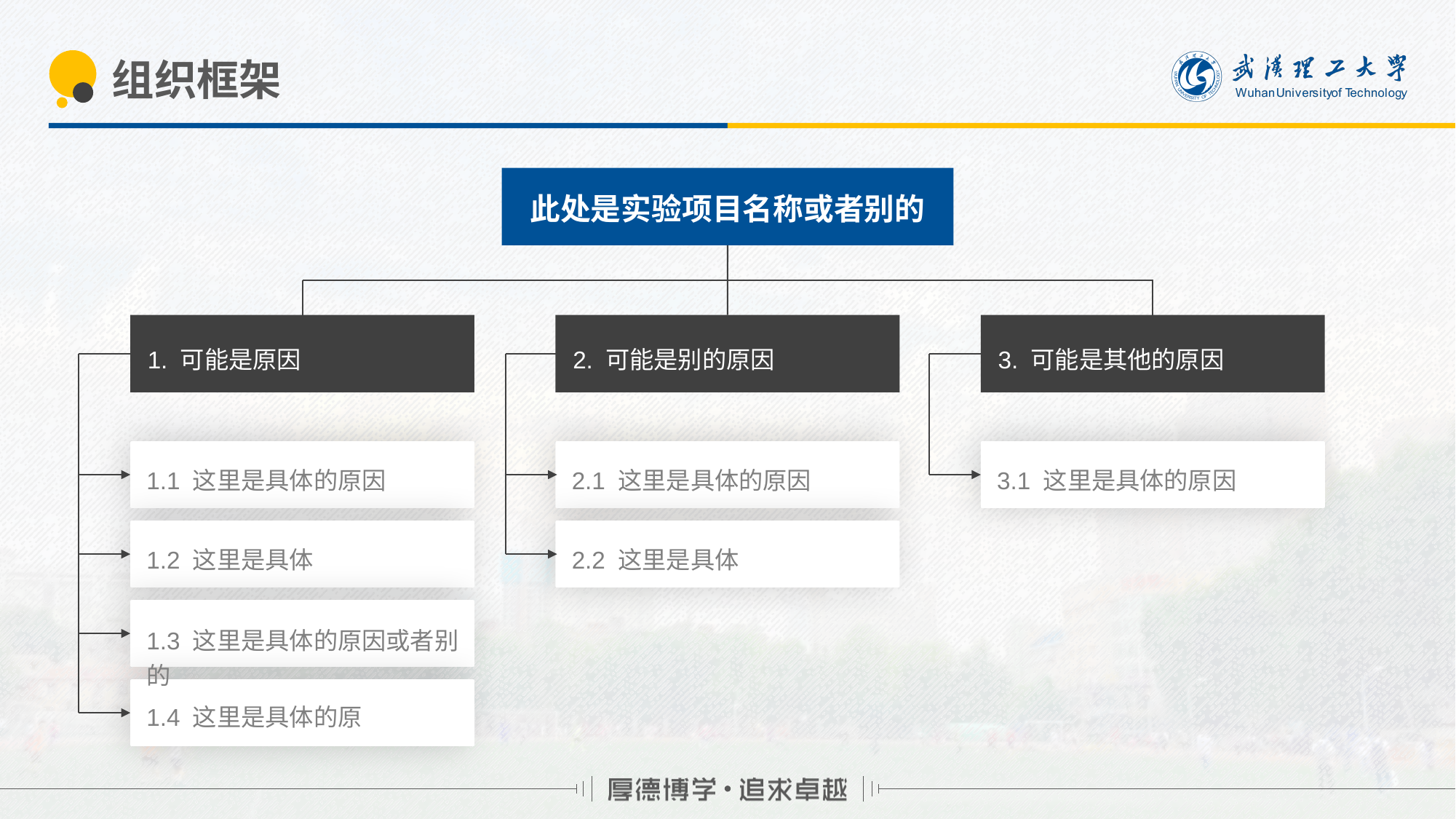

# 组织框架

此处是实验项目名称或者别的

1. 可能是原因
2. 可能是别的原因
3. 可能是其他的原因

1.1 这里是具体的原因
2.1 这里是具体的原因
3.1 这里是具体的原因

1.2 这里是具体
2.2 这里是具体

1.3 这里是具体的原因或者别的

1.4 这里是具体的原